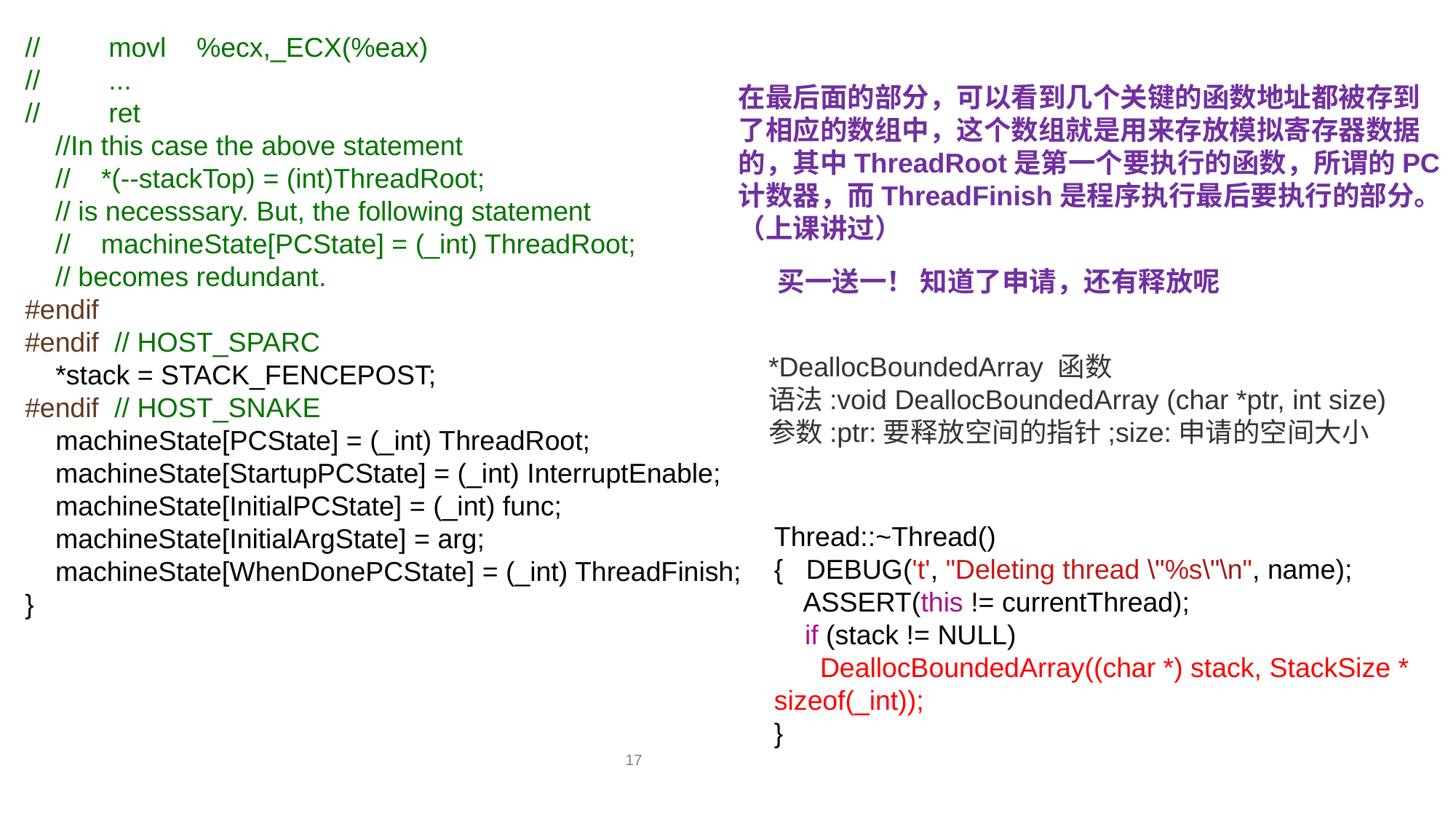

//         movl    %ecx,_ECX(%eax)
//         ...
//         ret
    //In this case the above statement
    //    *(--stackTop) = (int)ThreadRoot;
    // is necesssary. But, the following statement
    //    machineState[PCState] = (_int) ThreadRoot;
    // becomes redundant.
#endif
#endif  // HOST_SPARC
    *stack = STACK_FENCEPOST;
#endif  // HOST_SNAKE
    machineState[PCState] = (_int) ThreadRoot;
    machineState[StartupPCState] = (_int) InterruptEnable;
    machineState[InitialPCState] = (_int) func;
    machineState[InitialArgState] = arg;
    machineState[WhenDonePCState] = (_int) ThreadFinish;
}
在最后面的部分，可以看到几个关键的函数地址都被存到了相应的数组中，这个数组就是用来存放模拟寄存器数据的，其中ThreadRoot是第一个要执行的函数，所谓的PC计数器，而ThreadFinish是程序执行最后要执行的部分。
（上课讲过）
买一送一！ 知道了申请，还有释放呢
*DeallocBoundedArray 函数
语法:void DeallocBoundedArray (char *ptr, int size)
参数:ptr:要释放空间的指针;size:申请的空间大小
Thread::~Thread()
{   DEBUG('t', "Deleting thread \"%s\"\n", name);
    ASSERT(this != currentThread);
    if (stack != NULL)
      DeallocBoundedArray((char *) stack, StackSize * sizeof(_int));
}
17